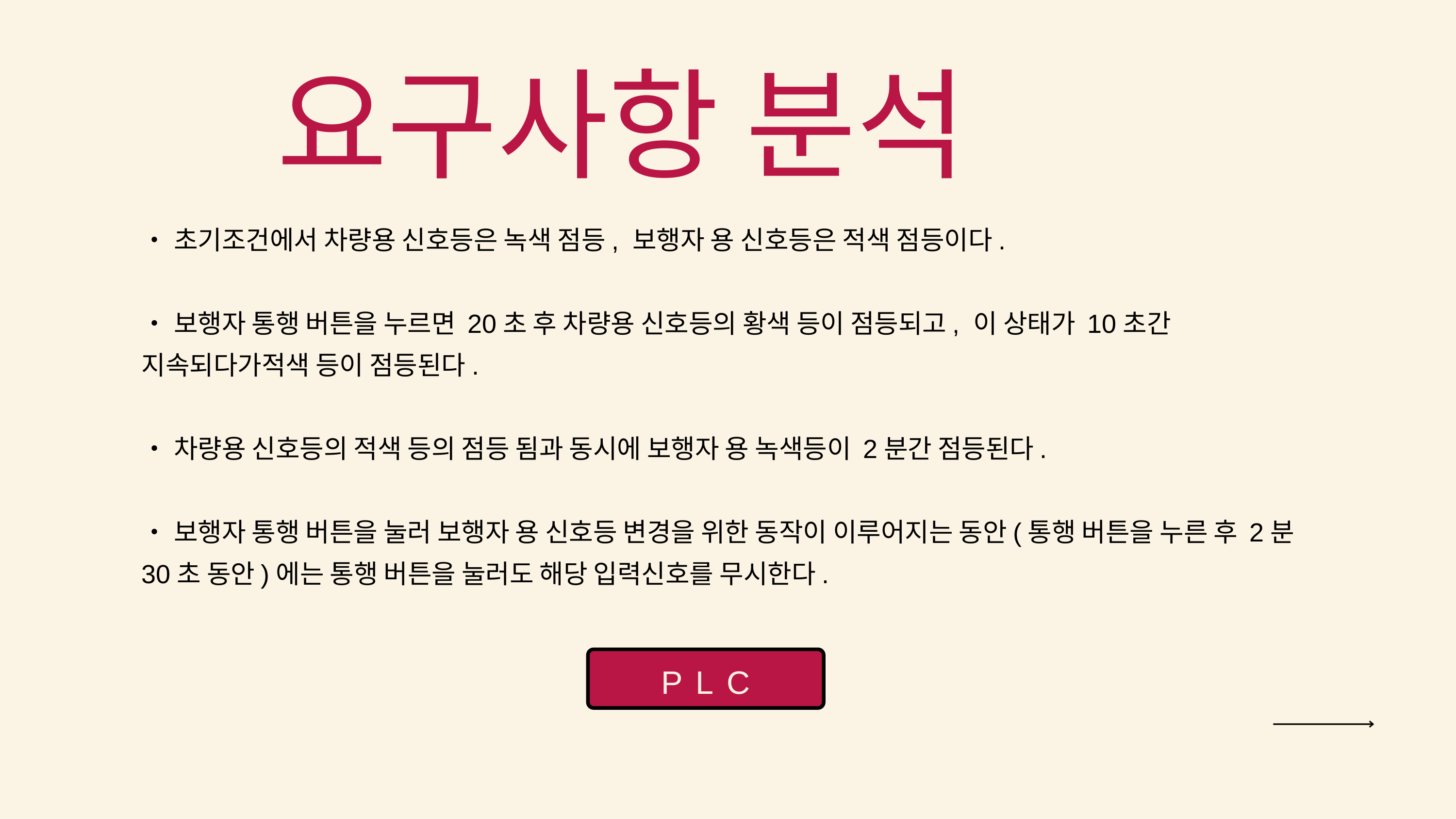

요구사항 분석

•초기조건에서 차량용 신호등은 녹색 점등, 보행자 용 신호등은 적색 점등이다.

•보행자 통행 버튼을 누르면 20초 후 차량용 신호등의 황색 등이 점등되고, 이 상태가 10초간 지속되다가적색 등이 점등된다.

•차량용 신호등의 적색 등의 점등 됨과 동시에 보행자 용 녹색등이 2분간 점등된다.

•보행자 통행 버튼을 눌러 보행자 용 신호등 변경을 위한 동작이 이루어지는 동안(통행 버튼을 누른 후 2분 30초 동안)에는 통행 버튼을 눌러도 해당 입력신호를 무시한다.

PLC